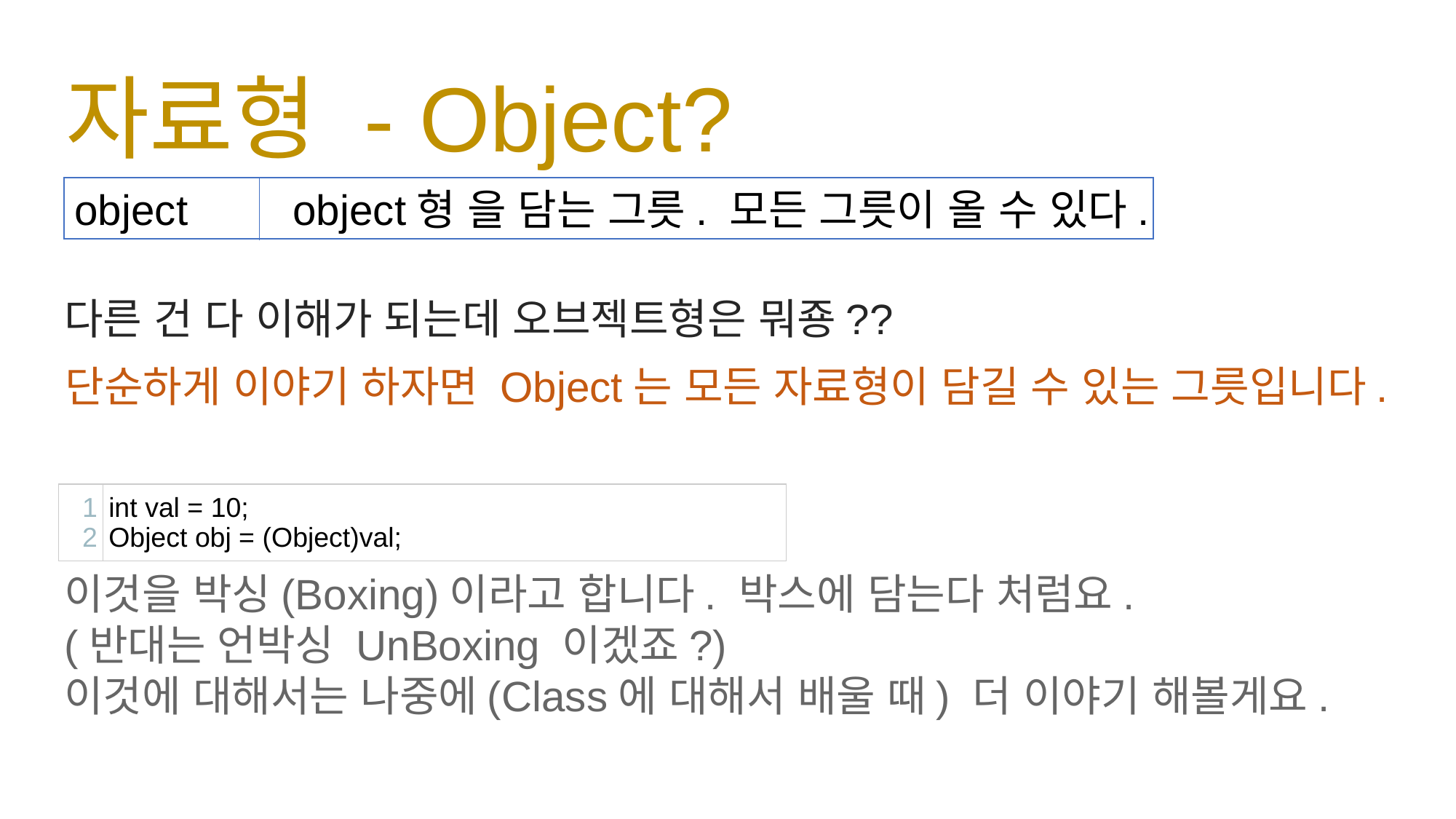

# 자료형 - Object?
object	object형 을 담는 그릇. 모든 그릇이 올 수 있다.
다른 건 다 이해가 되는데 오브젝트형은 뭐죵??
단순하게 이야기 하자면 Object는 모든 자료형이 담길 수 있는 그릇입니다.
| 1 2 | int val = 10; Object obj = (Object)val; |
| --- | --- |
이것을 박싱(Boxing)이라고 합니다. 박스에 담는다 처럼요.
(반대는 언박싱 UnBoxing 이겠죠?)
이것에 대해서는 나중에(Class에 대해서 배울 때) 더 이야기 해볼게요.